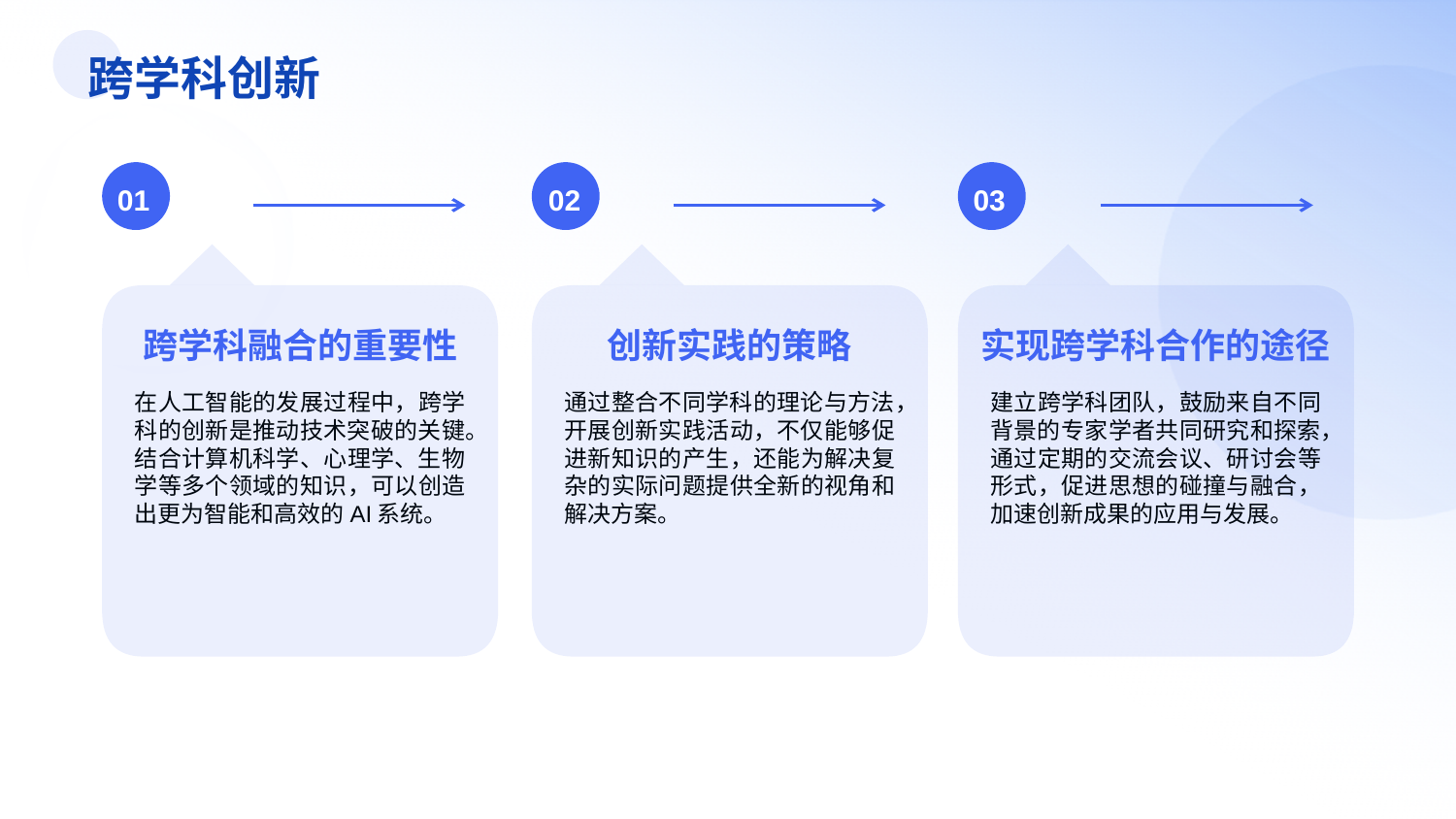

跨学科创新

01
02
03

跨学科融合的重要性
创新实践的策略
实现跨学科合作的途径
在人工智能的发展过程中，跨学科的创新是推动技术突破的关键。结合计算机科学、心理学、生物学等多个领域的知识，可以创造出更为智能和高效的AI系统。
通过整合不同学科的理论与方法，开展创新实践活动，不仅能够促进新知识的产生，还能为解决复杂的实际问题提供全新的视角和解决方案。
建立跨学科团队，鼓励来自不同背景的专家学者共同研究和探索，通过定期的交流会议、研讨会等形式，促进思想的碰撞与融合，加速创新成果的应用与发展。